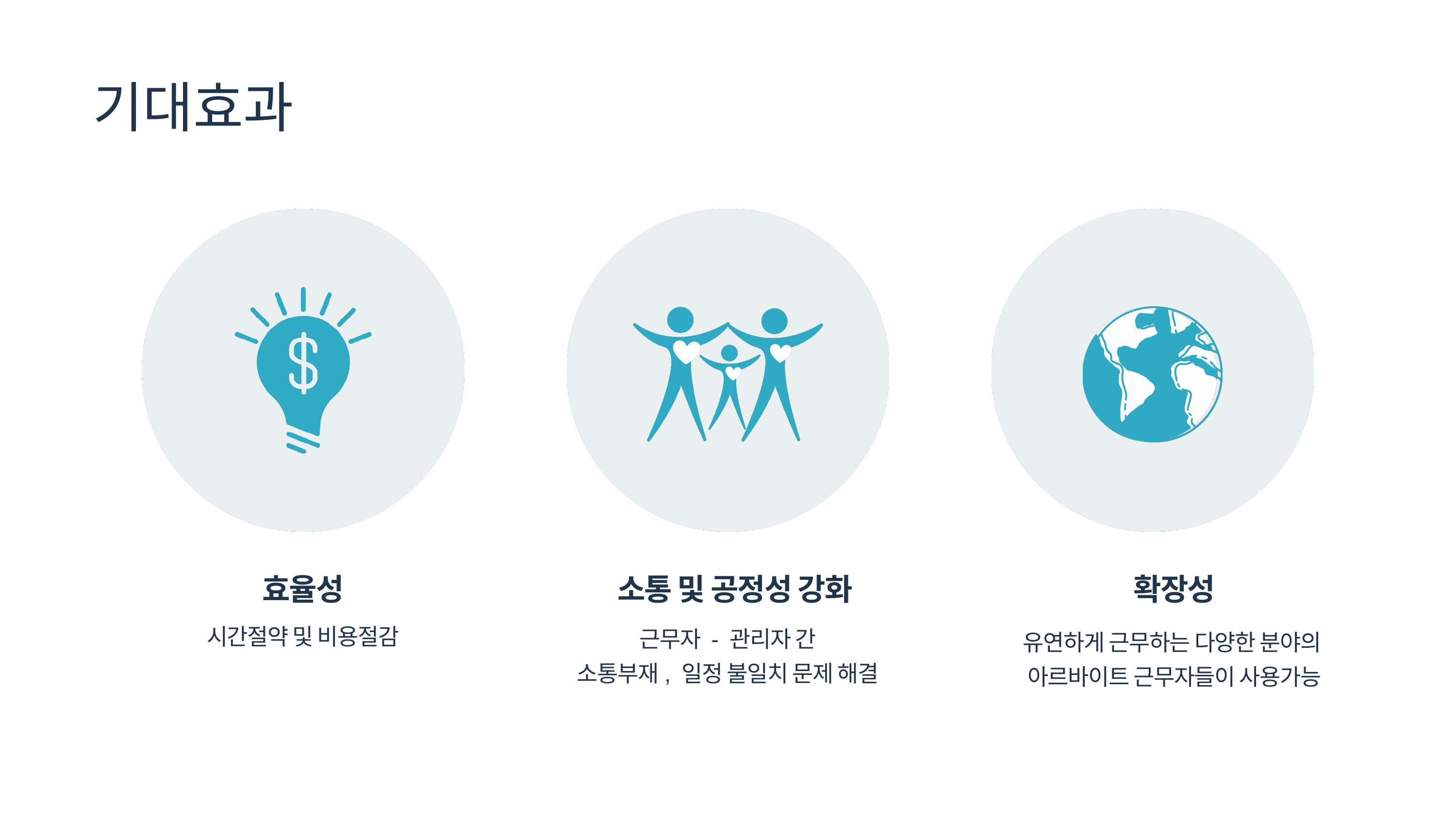

기대효과

효율성
 소통 및 공정성 강화
확장성
시간절약 및 비용절감
근무자 - 관리자 간
소통부재, 일정 불일치 문제 해결

유연하게 근무하는 다양한 분야의
아르바이트 근무자들이 사용가능